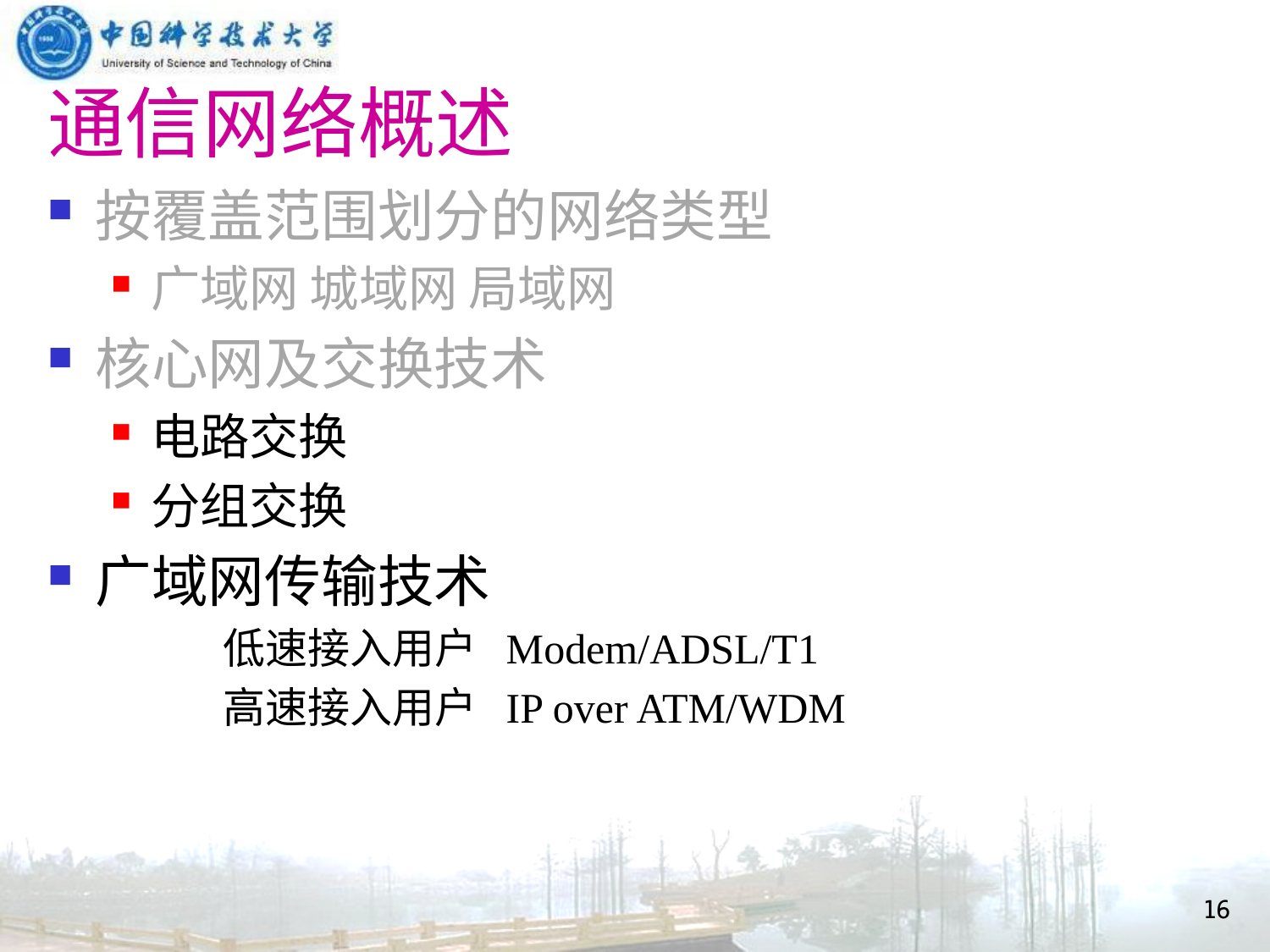

# 通信网络概述
按覆盖范围划分的网络类型
广域网 城域网 局域网
核心网及交换技术
电路交换
分组交换
广域网传输技术
    低速接入用户  Modem/ADSL/T1
    高速接入用户  IP over ATM/WDM

16